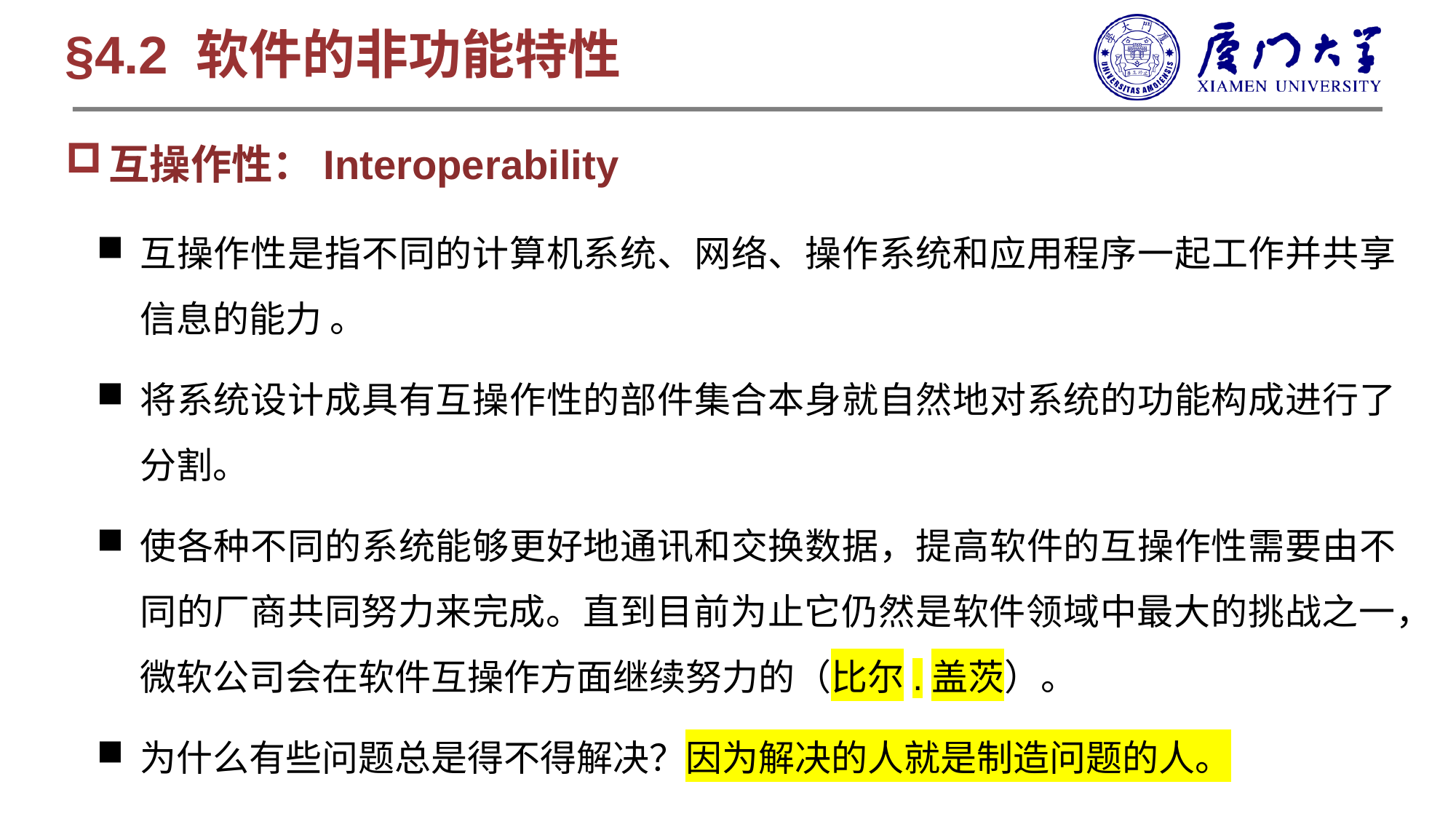

§4.2 软件的非功能特性
互操作性：Interoperability
互操作性是指不同的计算机系统、网络、操作系统和应用程序一起工作并共享信息的能力 。
将系统设计成具有互操作性的部件集合本身就自然地对系统的功能构成进行了分割。
使各种不同的系统能够更好地通讯和交换数据，提高软件的互操作性需要由不同的厂商共同努力来完成。直到目前为止它仍然是软件领域中最大的挑战之一，微软公司会在软件互操作方面继续努力的（比尔.盖茨）。
为什么有些问题总是得不得解决？因为解决的人就是制造问题的人。